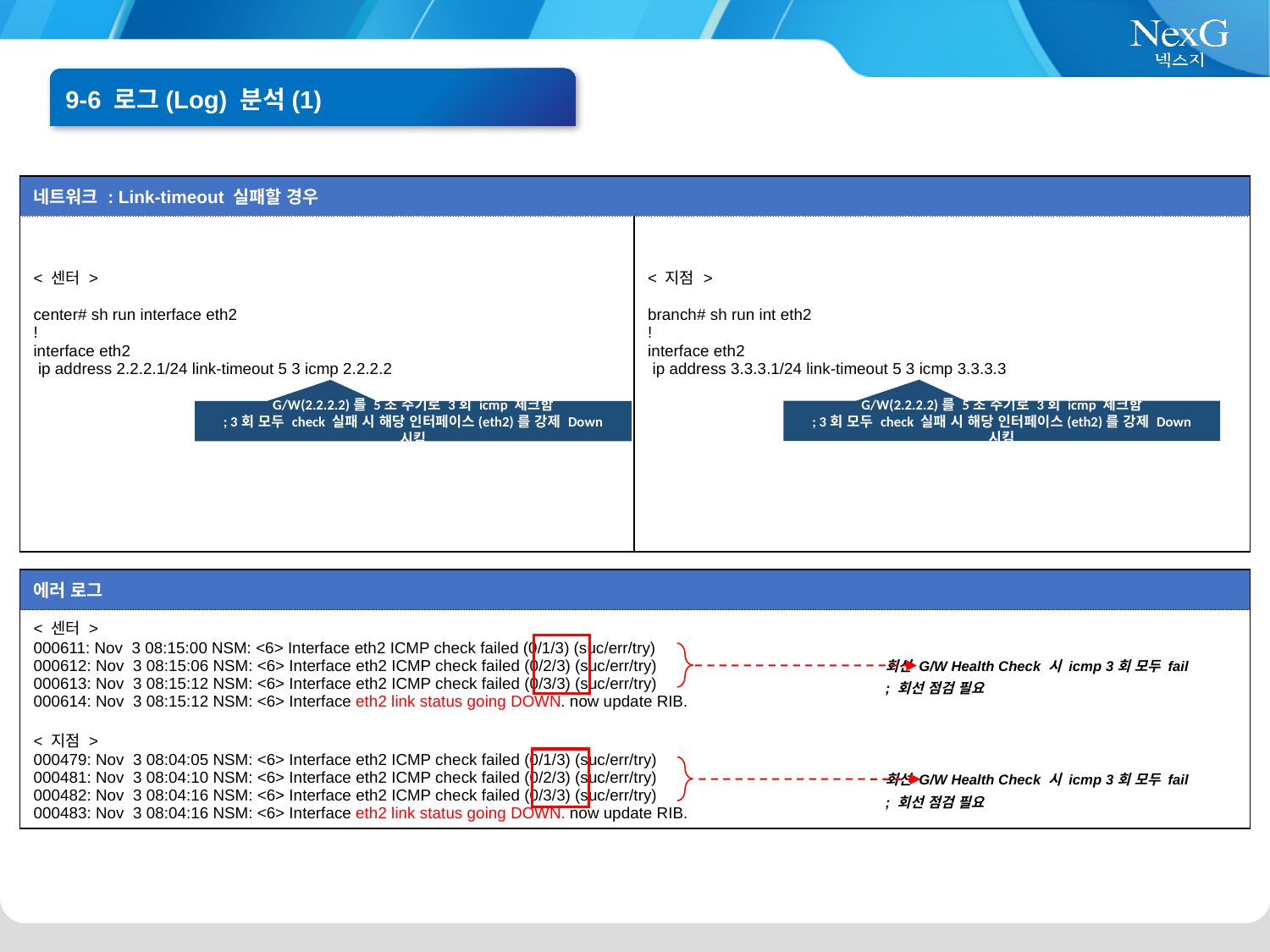

9-6 로그(Log) 분석(1)
| 네트워크 : Link-timeout 실패할 경우 |  |
| --- | --- |
| < 센터 > center# sh run interface eth2 ! interface eth2 ip address 2.2.2.1/24 link-timeout 5 3 icmp 2.2.2.2 | < 지점 > branch# sh run int eth2 ! interface eth2 ip address 3.3.3.1/24 link-timeout 5 3 icmp 3.3.3.3 |
G/W(2.2.2.2)를 5초 주기로 3회 icmp 체크함
; 3회 모두 check 실패 시 해당 인터페이스(eth2)를 강제 Down 시킴
G/W(2.2.2.2)를 5초 주기로 3회 icmp 체크함
; 3회 모두 check 실패 시 해당 인터페이스(eth2)를 강제 Down 시킴
| 에러 로그 |
| --- |
| < 센터 > 000611: Nov 3 08:15:00 NSM: <6> Interface eth2 ICMP check failed (0/1/3) (suc/err/try) 000612: Nov 3 08:15:06 NSM: <6> Interface eth2 ICMP check failed (0/2/3) (suc/err/try) 000613: Nov 3 08:15:12 NSM: <6> Interface eth2 ICMP check failed (0/3/3) (suc/err/try) 000614: Nov 3 08:15:12 NSM: <6> Interface eth2 link status going DOWN. now update RIB. < 지점 > 000479: Nov 3 08:04:05 NSM: <6> Interface eth2 ICMP check failed (0/1/3) (suc/err/try) 000481: Nov 3 08:04:10 NSM: <6> Interface eth2 ICMP check failed (0/2/3) (suc/err/try) 000482: Nov 3 08:04:16 NSM: <6> Interface eth2 ICMP check failed (0/3/3) (suc/err/try) 000483: Nov 3 08:04:16 NSM: <6> Interface eth2 link status going DOWN. now update RIB. |

회선 G/W Health Check 시 icmp 3회 모두 fail
; 회선 점검 필요

회선 G/W Health Check 시 icmp 3회 모두 fail
; 회선 점검 필요